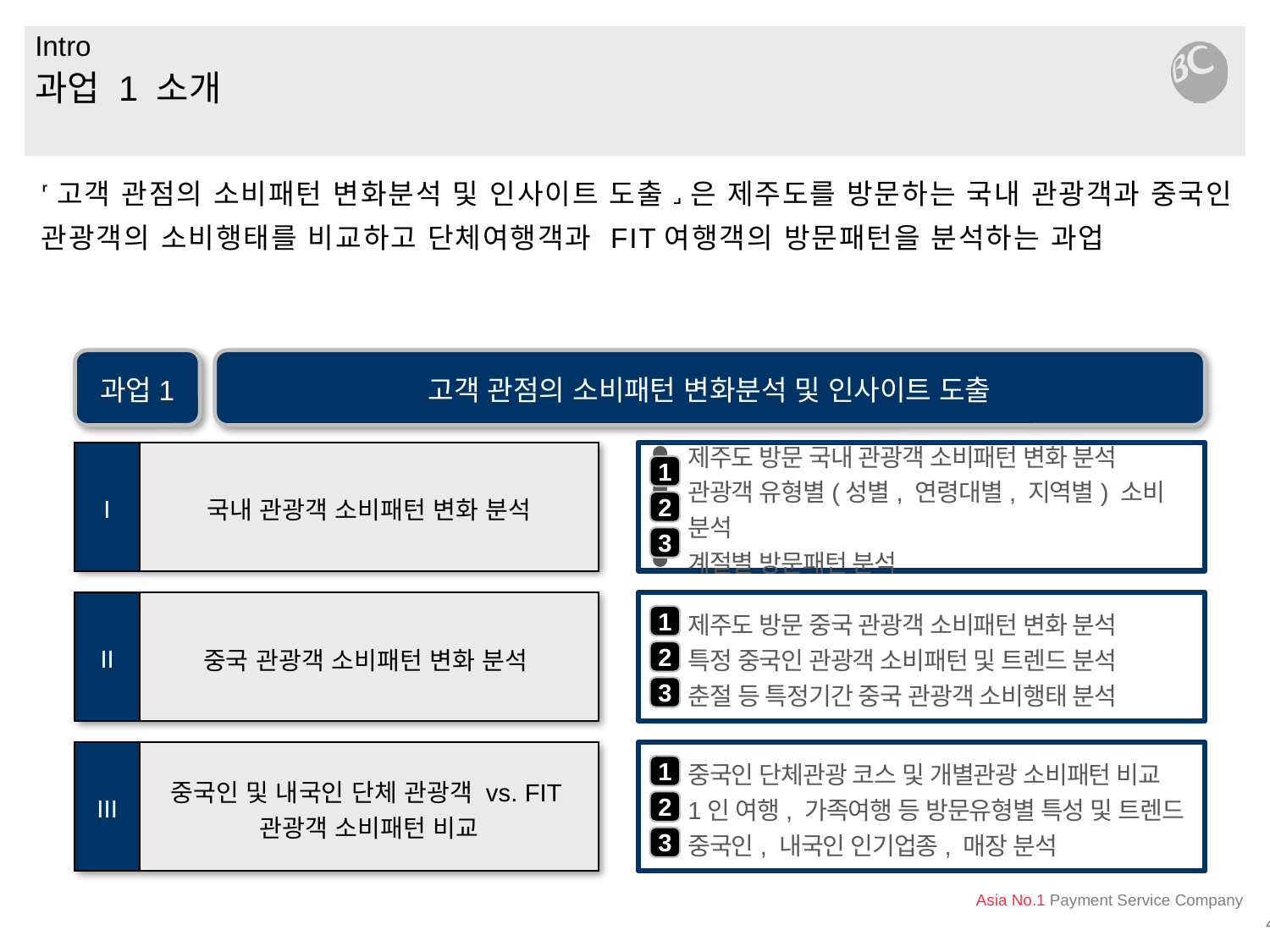

# Intro
과업 1 소개
ʳ고객 관점의 소비패턴 변화분석 및 인사이트 도출˼은 제주도를 방문하는 국내 관광객과 중국인 관광객의 소비행태를 비교하고 단체여행객과 FIT여행객의 방문패턴을 분석하는 과업
과업1
고객 관점의 소비패턴 변화분석 및 인사이트 도출
I
국내 관광객 소비패턴 변화 분석
제주도 방문 국내 관광객 소비패턴 변화 분석
관광객 유형별(성별, 연령대별, 지역별) 소비 분석
계절별 방문패턴 분석
1
2
3
II
중국 관광객 소비패턴 변화 분석
제주도 방문 중국 관광객 소비패턴 변화 분석
특정 중국인 관광객 소비패턴 및 트렌드 분석
춘절 등 특정기간 중국 관광객 소비행태 분석
1
2
3
III
중국인 및 내국인 단체 관광객 vs. FIT관광객 소비패턴 비교
중국인 단체관광 코스 및 개별관광 소비패턴 비교
1인 여행, 가족여행 등 방문유형별 특성 및 트렌드
중국인, 내국인 인기업종, 매장 분석
1
2
3